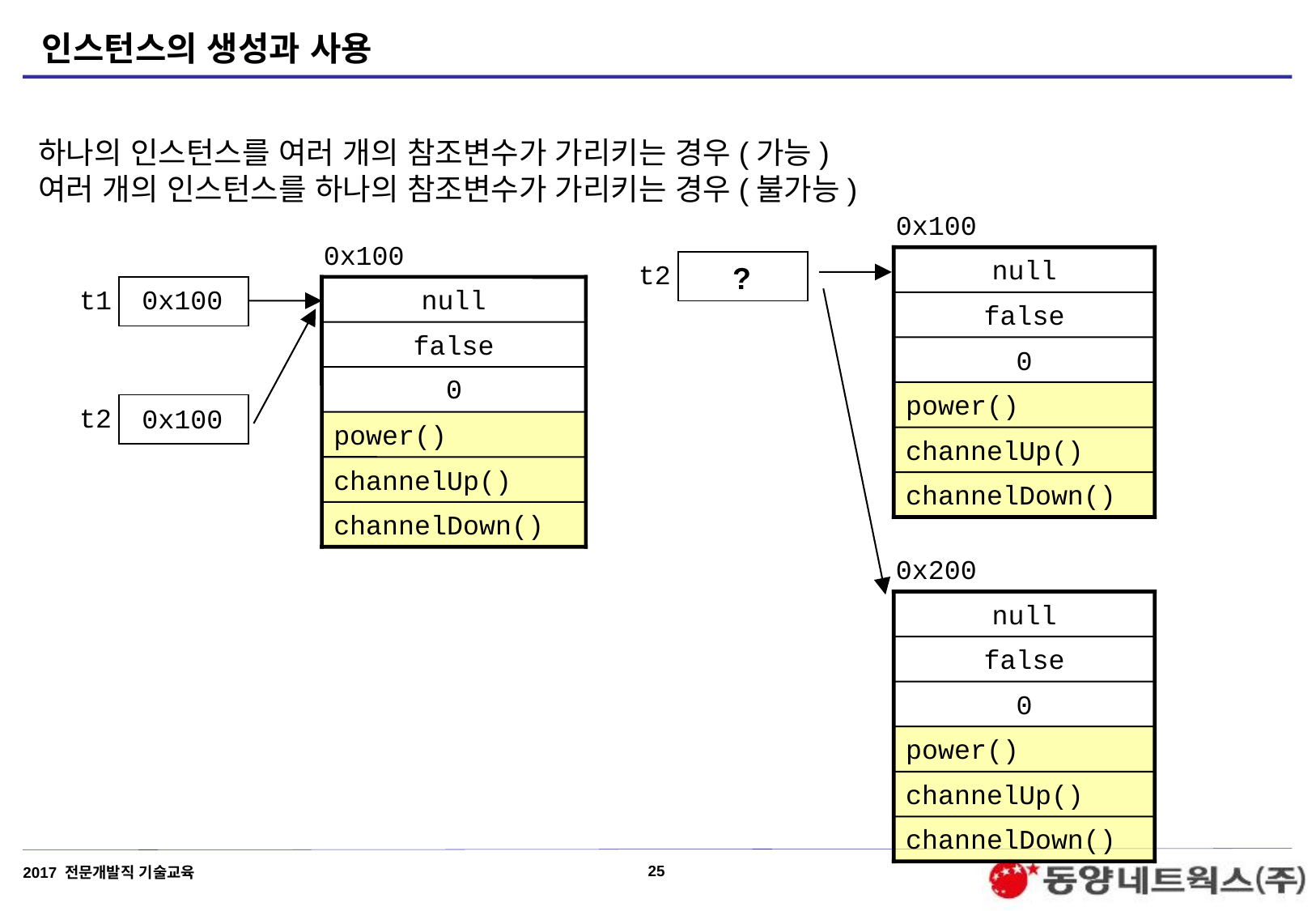

# 인스턴스의 생성과 사용
하나의 인스턴스를 여러 개의 참조변수가 가리키는 경우(가능)
여러 개의 인스턴스를 하나의 참조변수가 가리키는 경우(불가능)
0x100
null

false

0

power()

channelUp()

channelDown()

t2

?

0x200
null

false

0

power()

channelUp()

channelDown()

0x100

null

false

power()

channelUp()

channelDown()

0x100
t1

0
t2

0x100